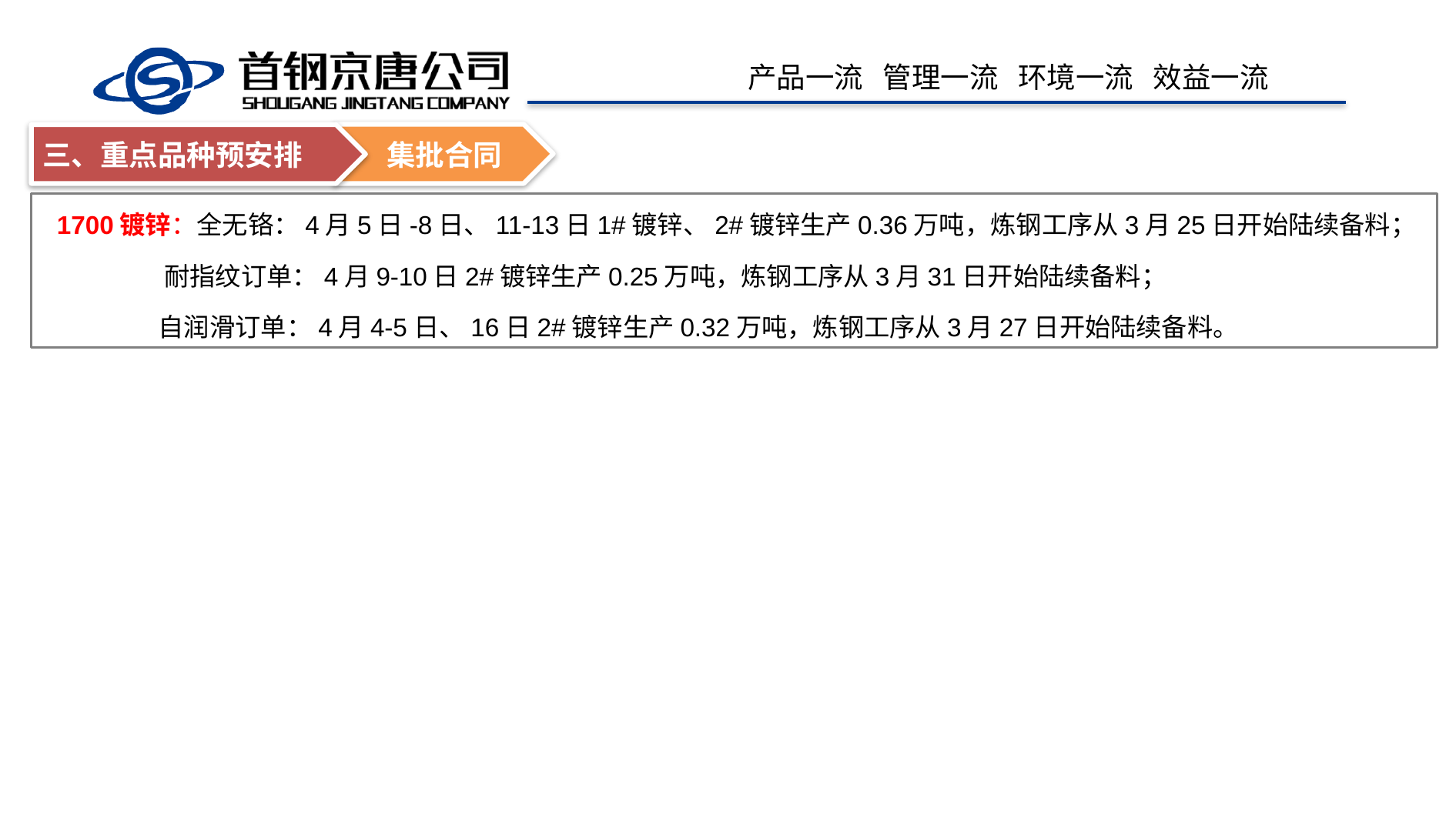

集批合同
三、重点品种预安排
  1700镀锌：全无铬：4月5日-8日、11-13日1#镀锌、2#镀锌生产0.36万吨，炼钢工序从3月25日开始陆续备料；
                    耐指纹订单：4月9-10日2#镀锌生产0.25万吨，炼钢工序从3月31日开始陆续备料；
                   自润滑订单：4月4-5日、16日2#镀锌生产0.32万吨，炼钢工序从3月27日开始陆续备料。